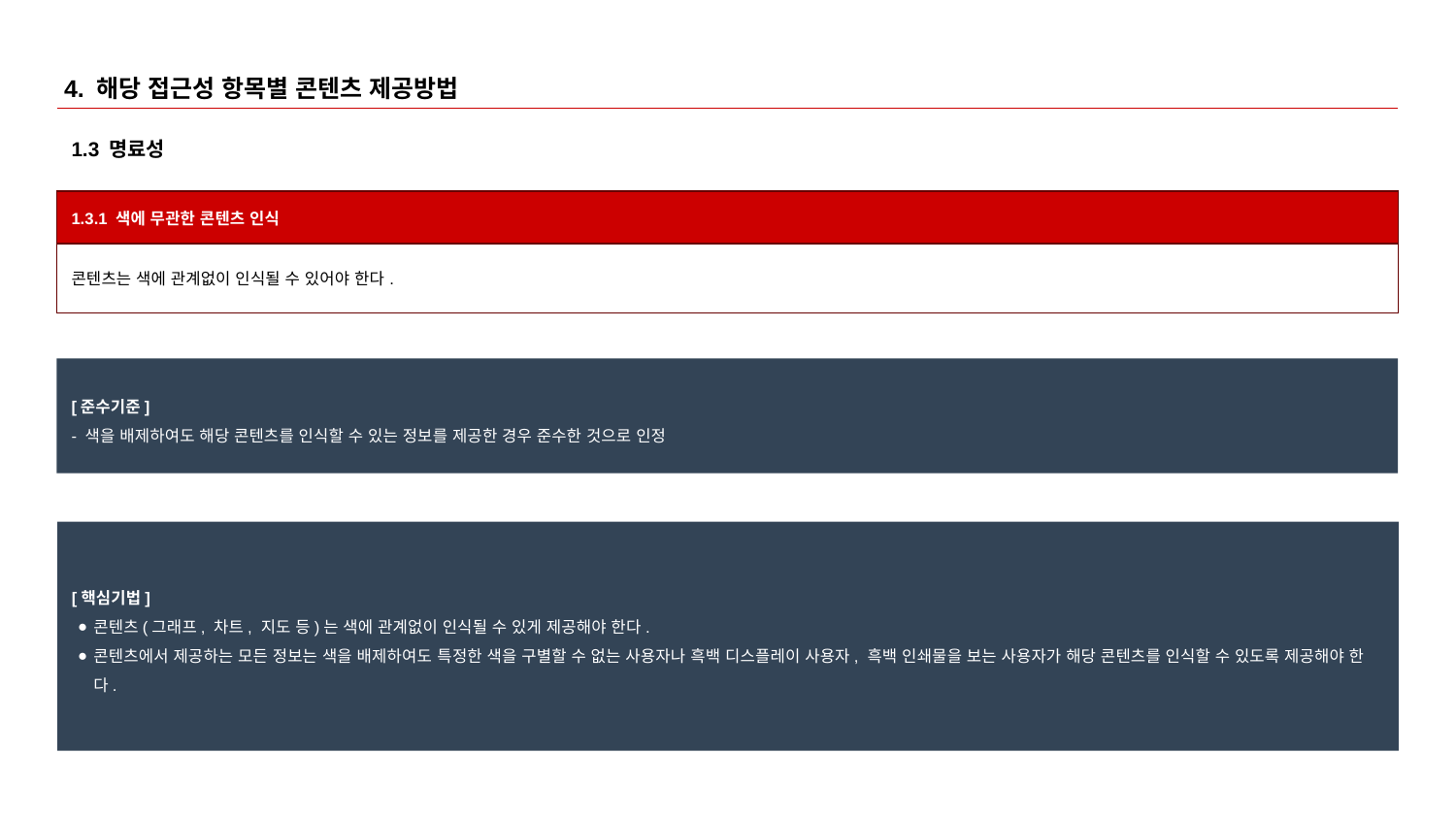

# 4. 해당 접근성 항목별 콘텐츠 제공방법
1.3 명료성
| 1.3.1 색에 무관한 콘텐츠 인식 |
| --- |
| 콘텐츠는 색에 관계없이 인식될 수 있어야 한다. |
[준수기준]
- 색을 배제하여도 해당 콘텐츠를 인식할 수 있는 정보를 제공한 경우 준수한 것으로 인정
[핵심기법]
콘텐츠(그래프, 차트, 지도 등)는 색에 관계없이 인식될 수 있게 제공해야 한다.
콘텐츠에서 제공하는 모든 정보는 색을 배제하여도 특정한 색을 구별할 수 없는 사용자나 흑백 디스플레이 사용자, 흑백 인쇄물을 보는 사용자가 해당 콘텐츠를 인식할 수 있도록 제공해야 한다.